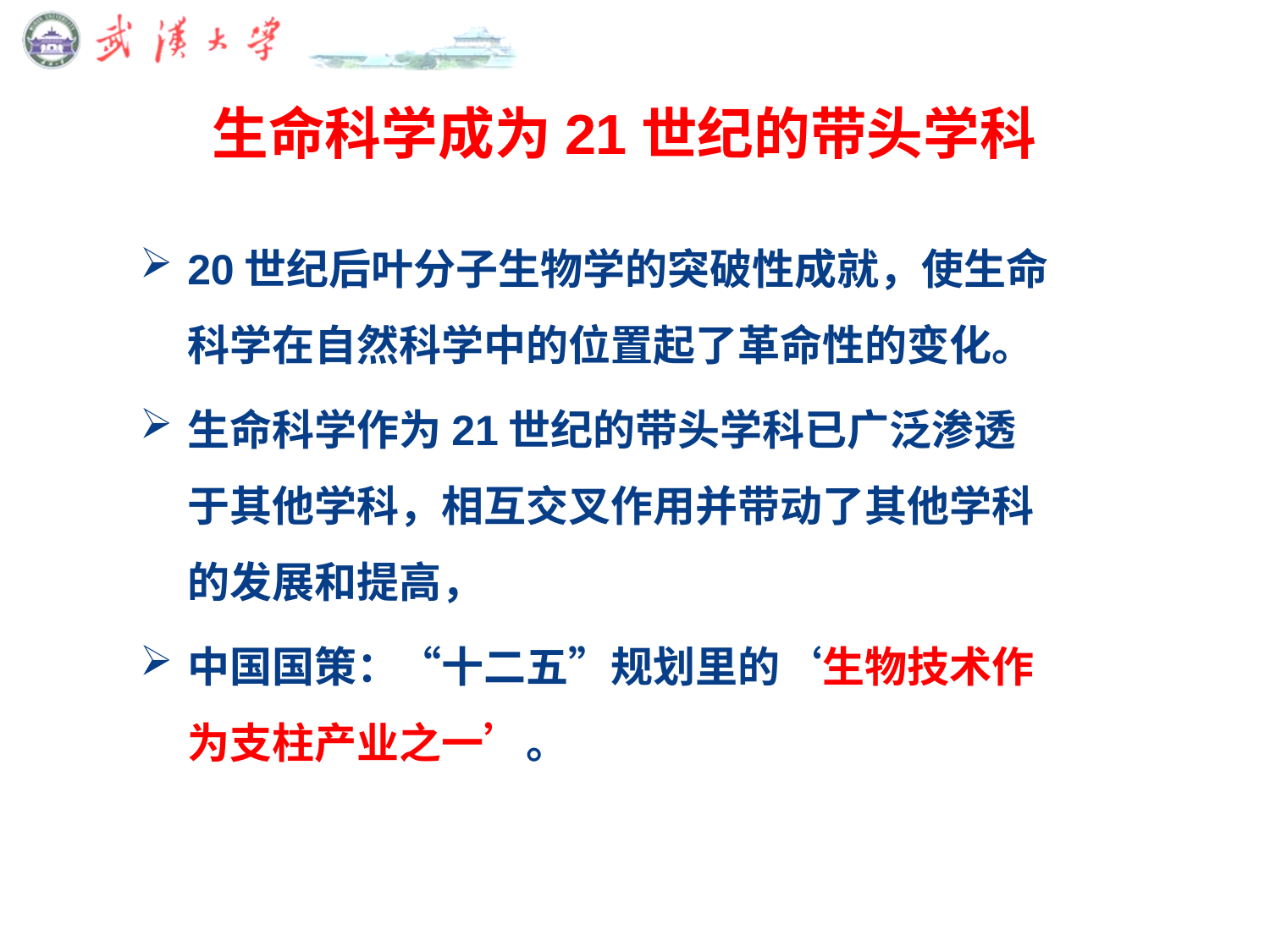

# 生命科学成为21世纪的带头学科
20世纪后叶分子生物学的突破性成就，使生命科学在自然科学中的位置起了革命性的变化。
生命科学作为21世纪的带头学科已广泛渗透于其他学科，相互交叉作用并带动了其他学科的发展和提高，
中国国策：“十二五”规划里的‘生物技术作为支柱产业之一’。